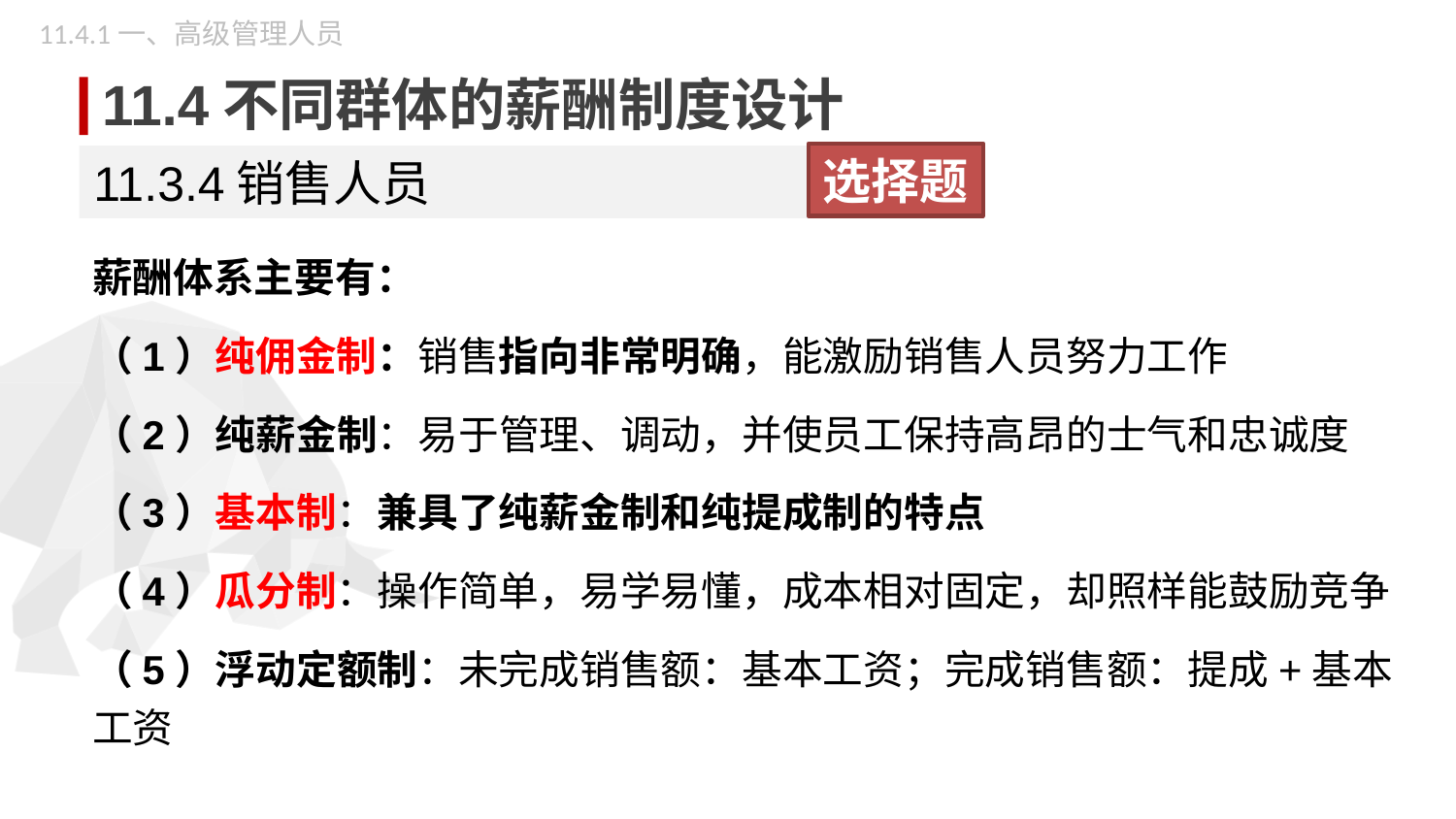

11.4.1一、高级管理人员

11.4不同群体的薪酬制度设计
选择题
11.3.4销售人员
薪酬体系主要有：
（1）纯佣金制：销售指向非常明确，能激励销售人员努力工作
（2）纯薪金制：易于管理、调动，并使员工保持高昂的士气和忠诚度
（3）基本制：兼具了纯薪金制和纯提成制的特点
（4）瓜分制：操作简单，易学易懂，成本相对固定，却照样能鼓励竞争
（5）浮动定额制：未完成销售额：基本工资；完成销售额：提成+基本工资